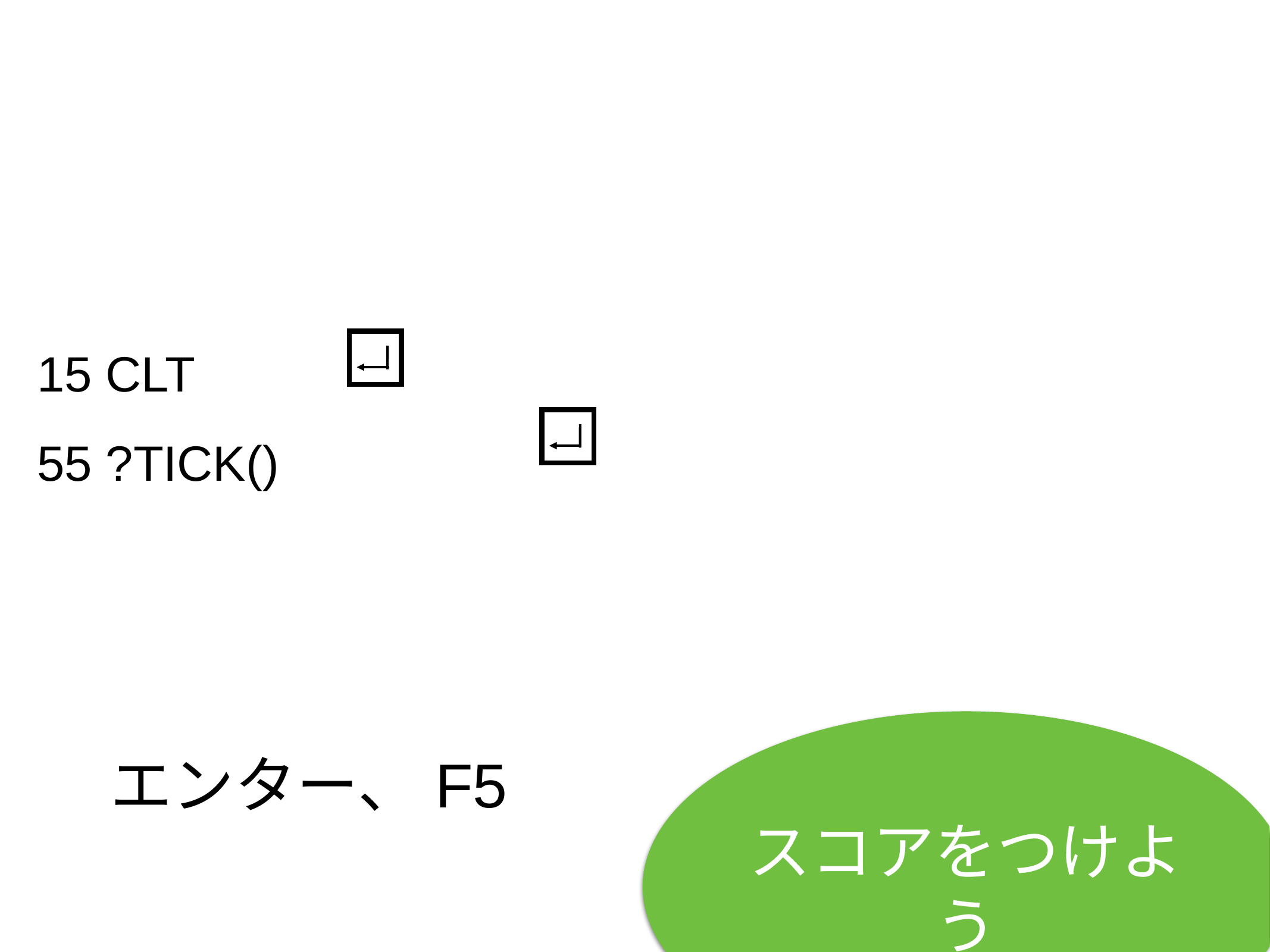

15 CLT
55 ?TICK()

# エンター、F5
スコアをつけよう